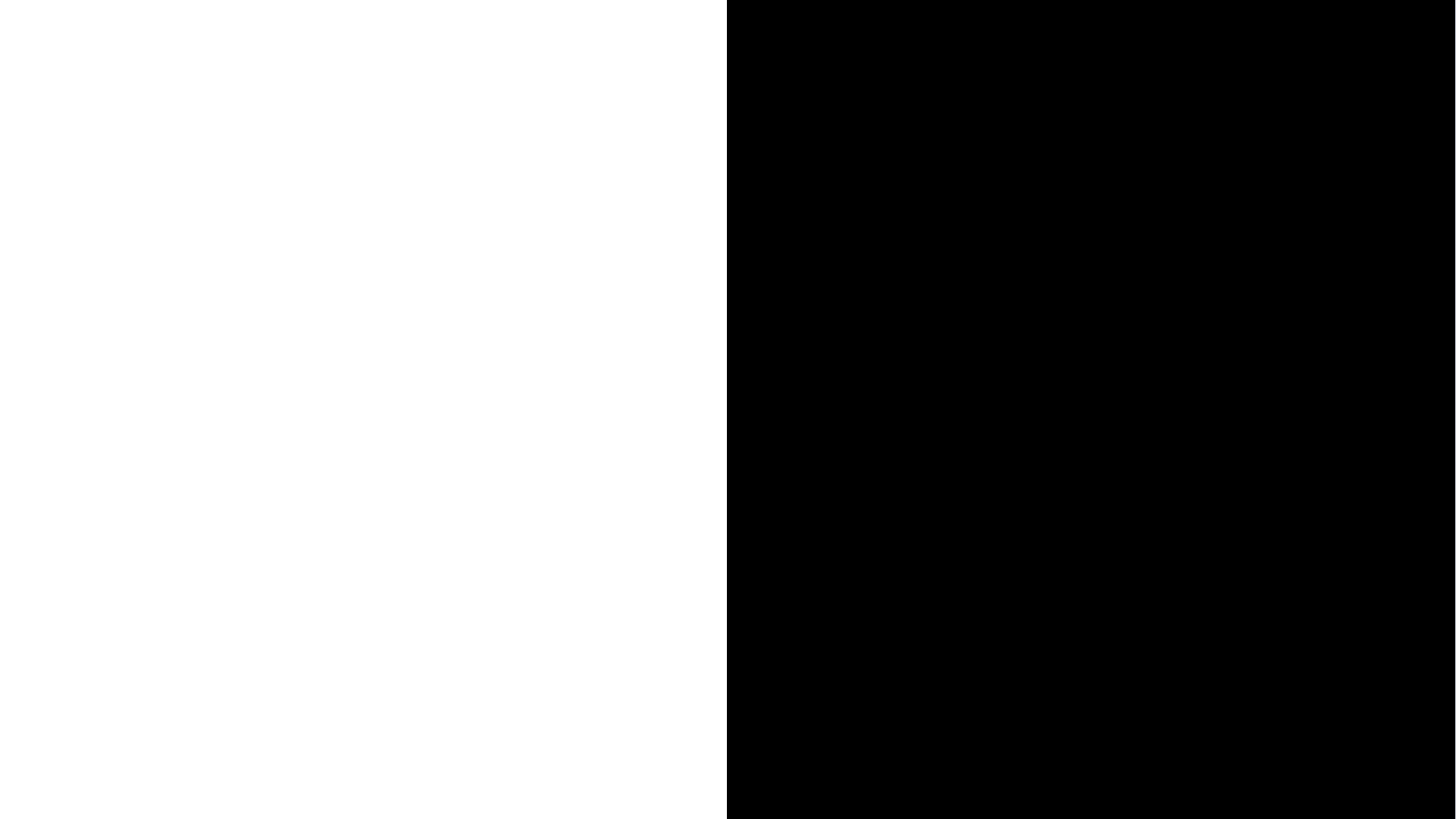

本日の流れ
1. 崩落チェスとは？
2. こだわりポイント
3. 今後の計画